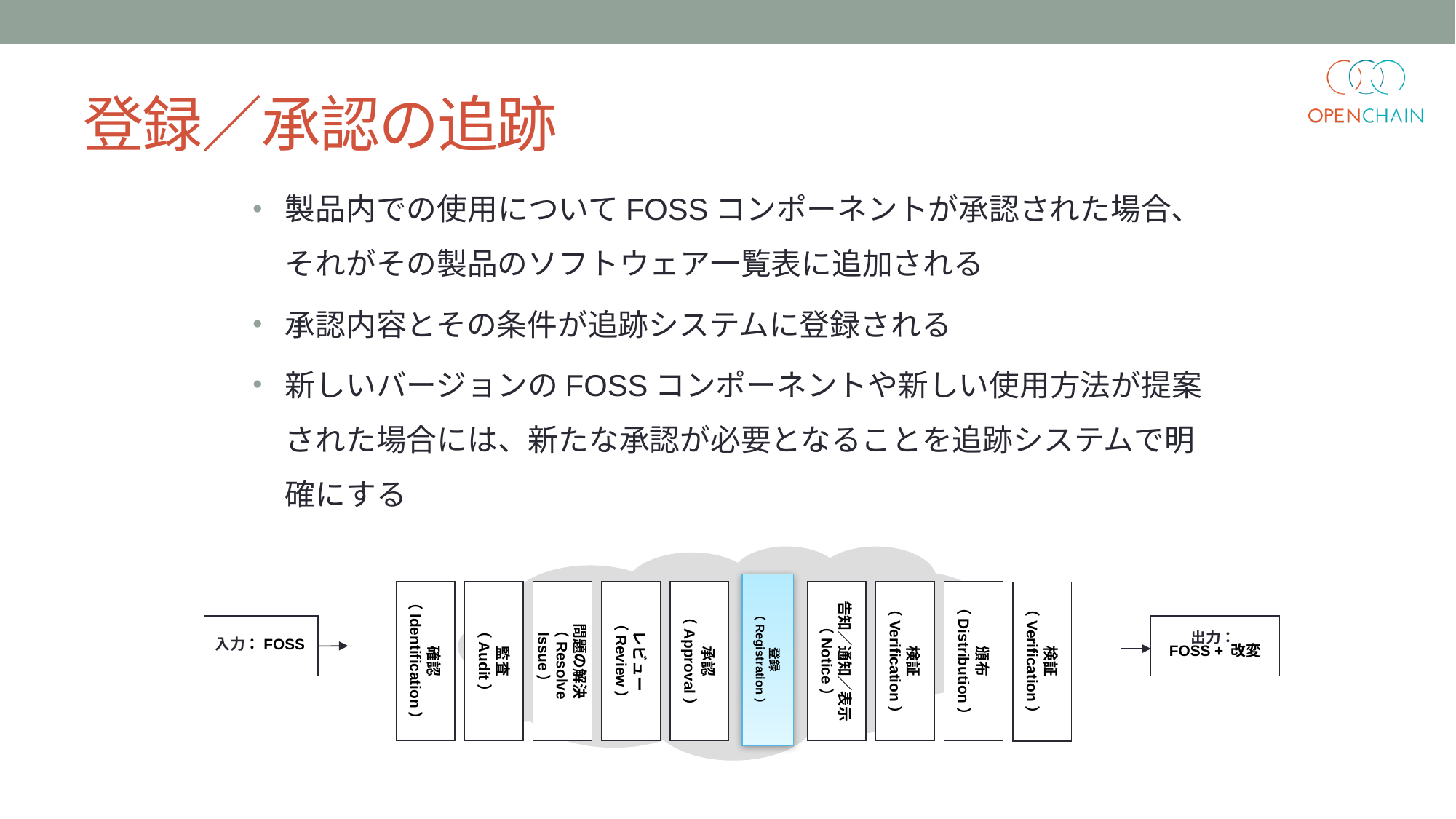

登録／承認の追跡
製品内での使用についてFOSSコンポーネントが承認された場合、それがその製品のソフトウェア一覧表に追加される
承認内容とその条件が追跡システムに登録される
新しいバージョンのFOSSコンポーネントや新しい使用方法が提案された場合には、新たな承認が必要となることを追跡システムで明確にする

登録
（Registration）
出力：
FOSS + 改変
確認
（Identification）
監査
（Audit）
問題の解決
（Resolve Issue）
レビュー
（Review）
承認
（Approval）
告知／通知／表示
（Notice）
検証
（Verification）
頒布
（Distribution）
検証
（Verification）
入力：FOSS